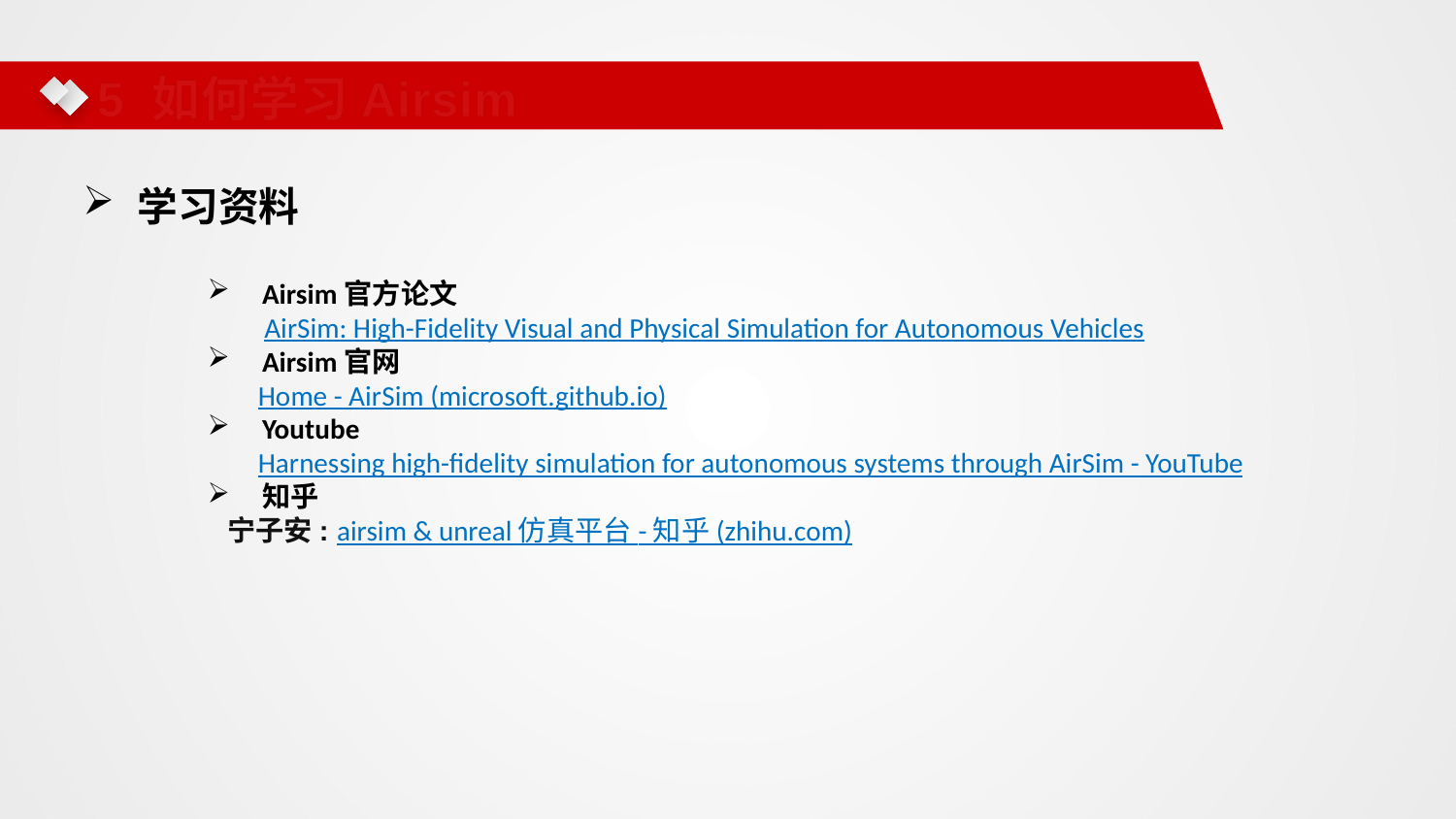

5 如何学习Airsim
学习资料
Airsim官方论文
         AirSim: High-Fidelity Visual and Physical Simulation for Autonomous Vehicles
Airsim官网
        Home - AirSim (microsoft.github.io)
Youtube
        Harnessing high-fidelity simulation for autonomous systems through AirSim - YouTube
知乎
  宁子安: airsim & unreal 仿真平台 - 知乎 (zhihu.com)